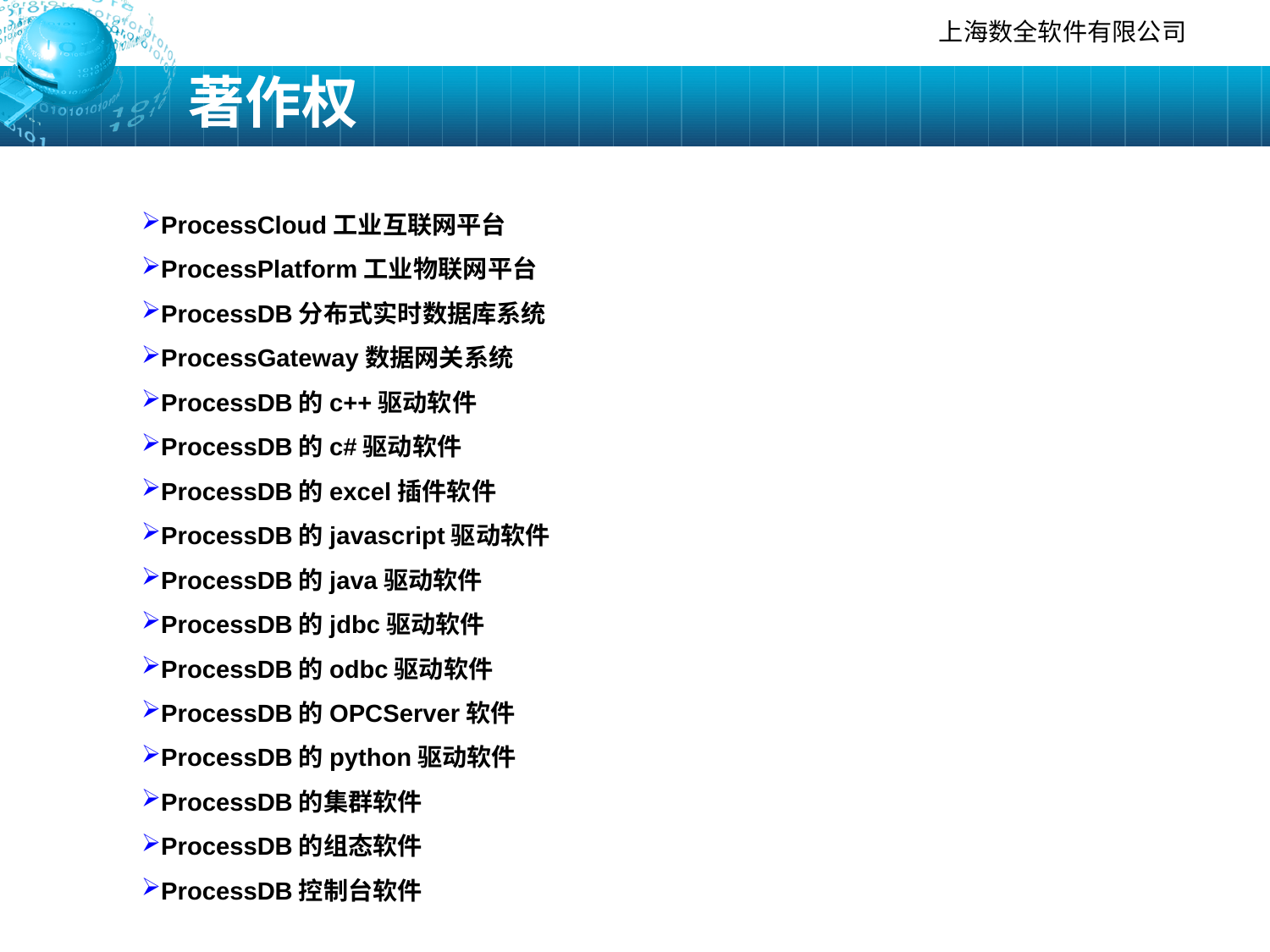

# 著作权
ProcessCloud工业互联网平台
ProcessPlatform工业物联网平台
ProcessDB分布式实时数据库系统
ProcessGateway数据网关系统
ProcessDB的c++驱动软件
ProcessDB的c#驱动软件
ProcessDB的excel插件软件
ProcessDB的javascript驱动软件
ProcessDB的java驱动软件
ProcessDB的jdbc驱动软件
ProcessDB的odbc驱动软件
ProcessDB的OPCServer软件
ProcessDB的python驱动软件
ProcessDB的集群软件
ProcessDB的组态软件
ProcessDB控制台软件